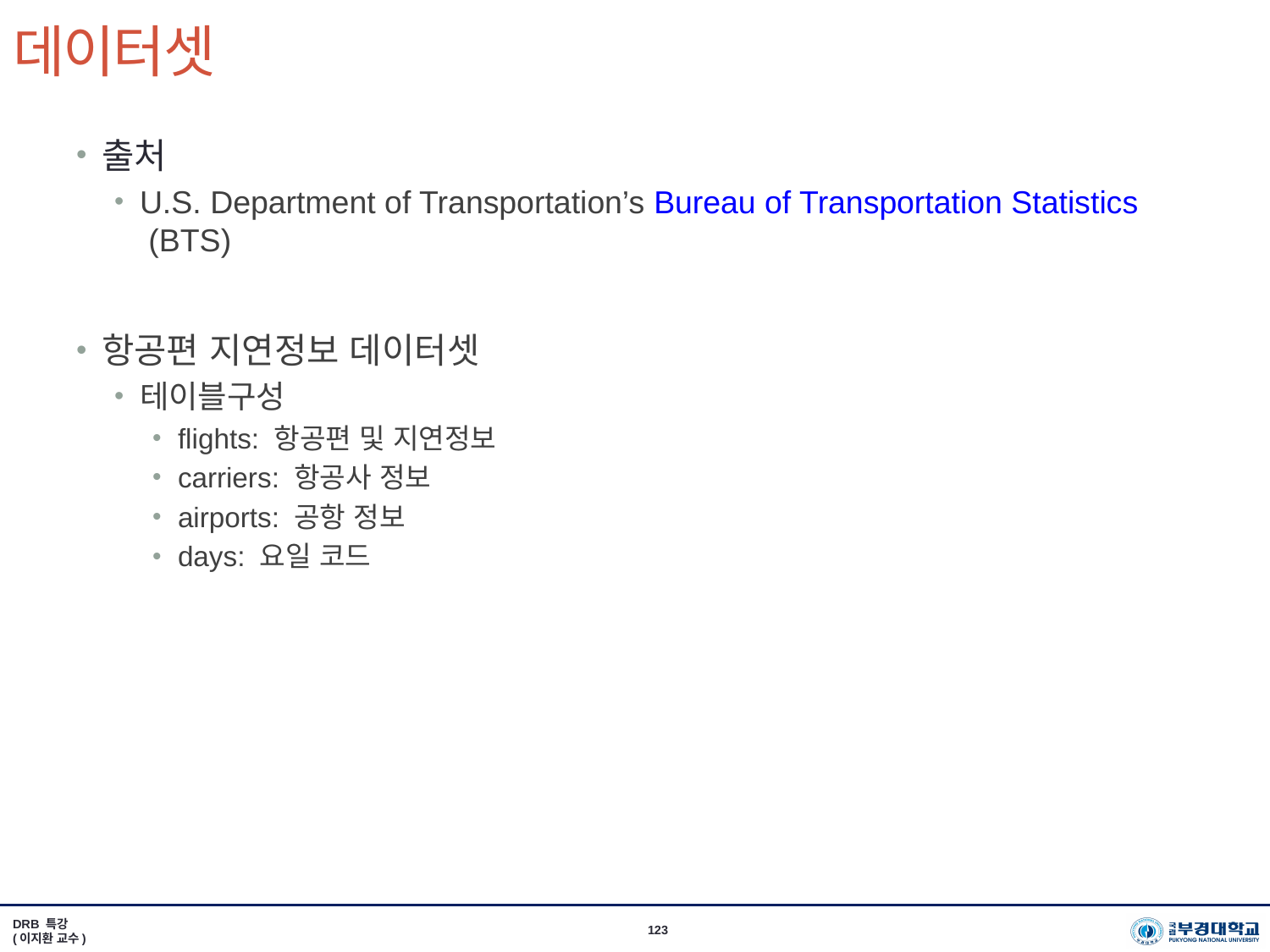

# 데이터셋
출처
U.S. Department of Transportation’s Bureau of Transportation Statistics (BTS)

항공편 지연정보 데이터셋
테이블구성
flights: 항공편 및 지연정보
carriers: 항공사 정보
airports: 공항 정보
days: 요일 코드

DRB 특강
(이지환 교수)